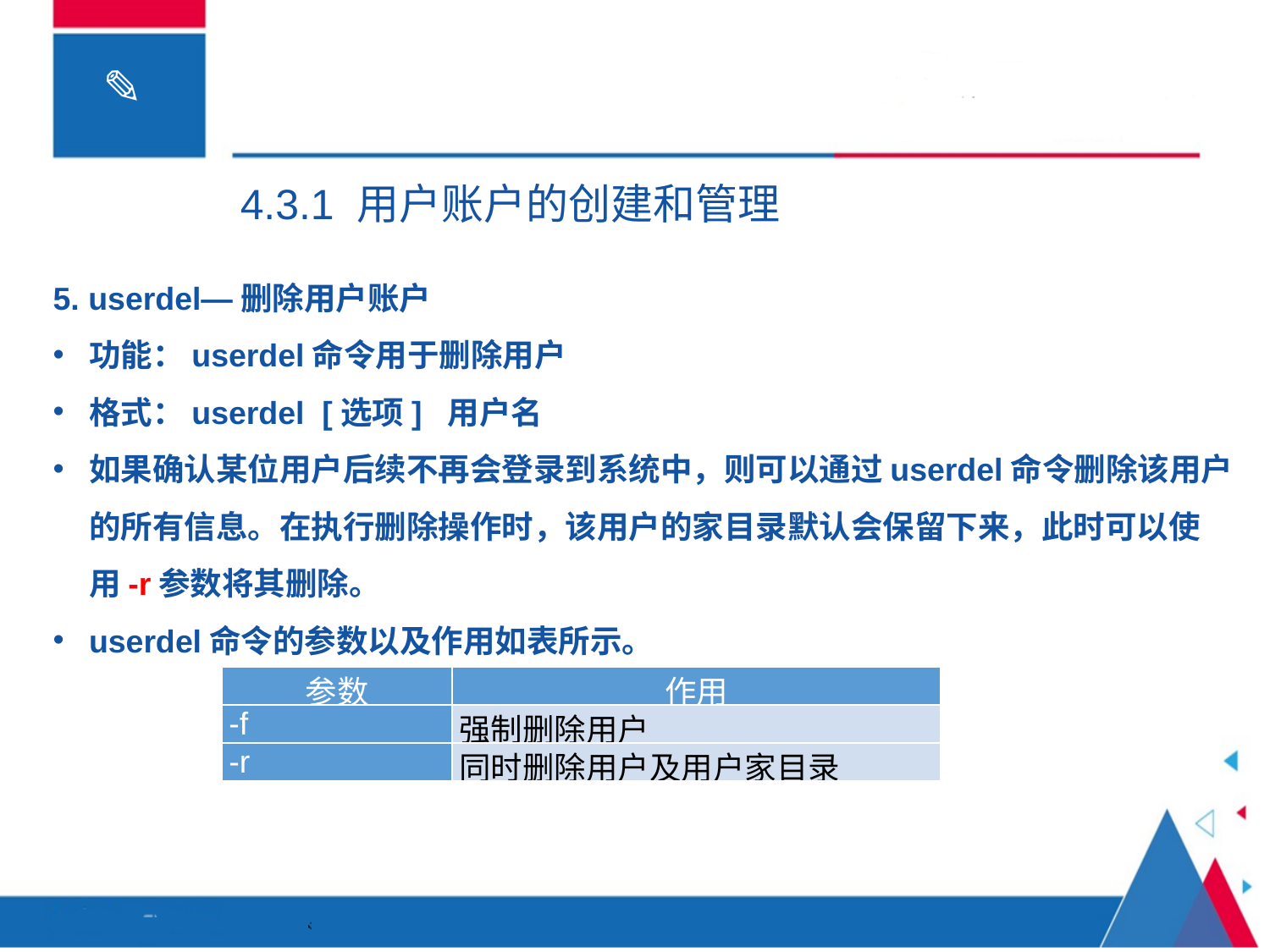

4.3.1 用户账户的创建和管理
5. userdel—删除用户账户
功能：userdel命令用于删除用户
格式：userdel  [选项]  用户名
如果确认某位用户后续不再会登录到系统中，则可以通过userdel命令删除该用户的所有信息。在执行删除操作时，该用户的家目录默认会保留下来，此时可以使用-r参数将其删除。
userdel命令的参数以及作用如表所示。
| 参数 | 作用 |
| --- | --- |
| -f | 强制删除用户 |
| -r | 同时删除用户及用户家目录 |